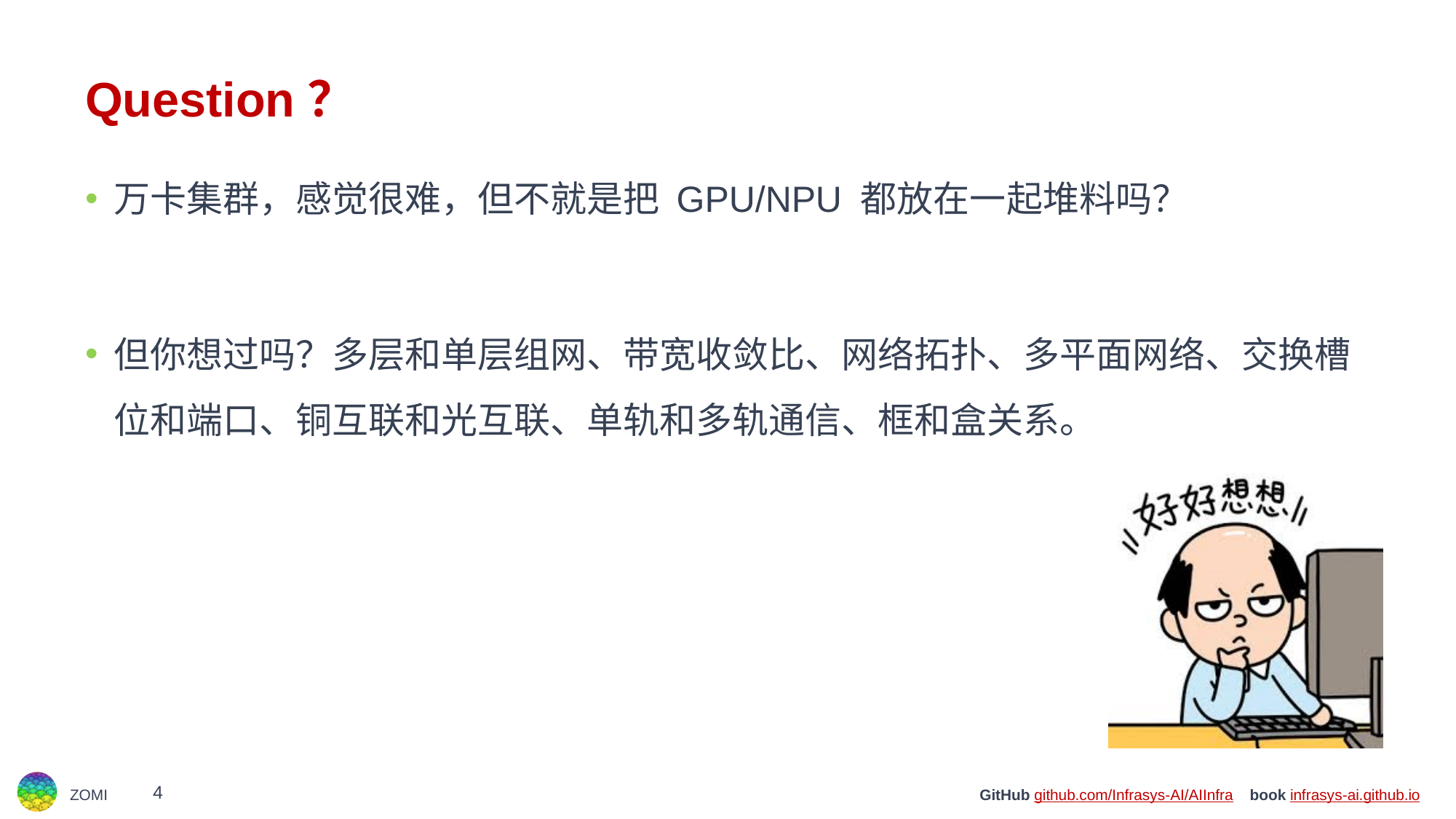

# Question？
万卡集群，感觉很难，但不就是把 GPU/NPU 都放在一起堆料吗？

但你想过吗？多层和单层组网、带宽收敛比、网络拓扑、多平面网络、交换槽位和端口、铜互联和光互联、单轨和多轨通信、框和盒关系。